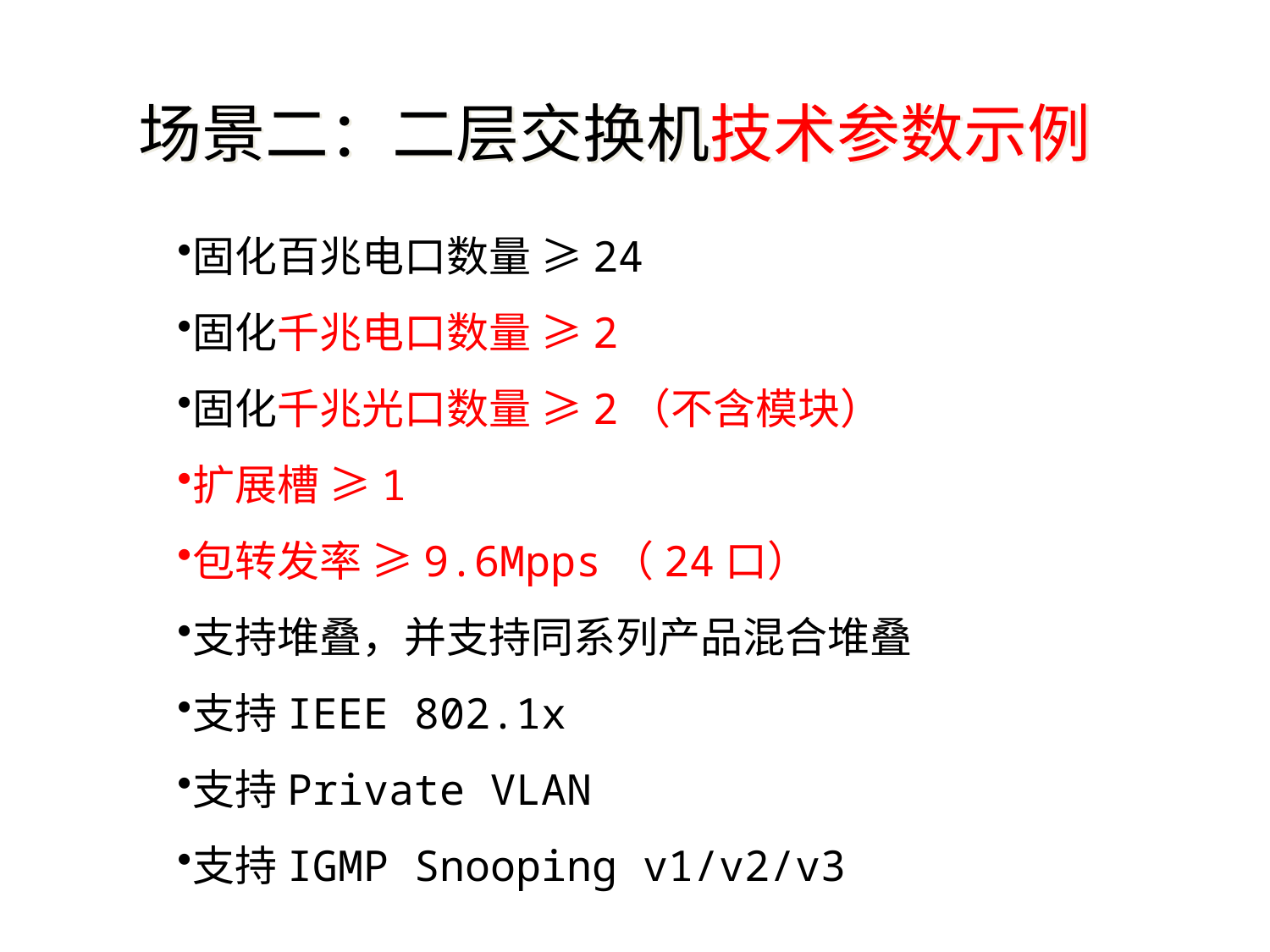

场景二：二层交换机技术参数示例
固化百兆电口数量 ≥24
固化千兆电口数量 ≥2
固化千兆光口数量 ≥2（不含模块）
扩展槽 ≥1
包转发率 ≥9.6Mpps（24口）
支持堆叠，并支持同系列产品混合堆叠
支持IEEE 802.1x
支持Private VLAN
支持IGMP Snooping v1/v2/v3